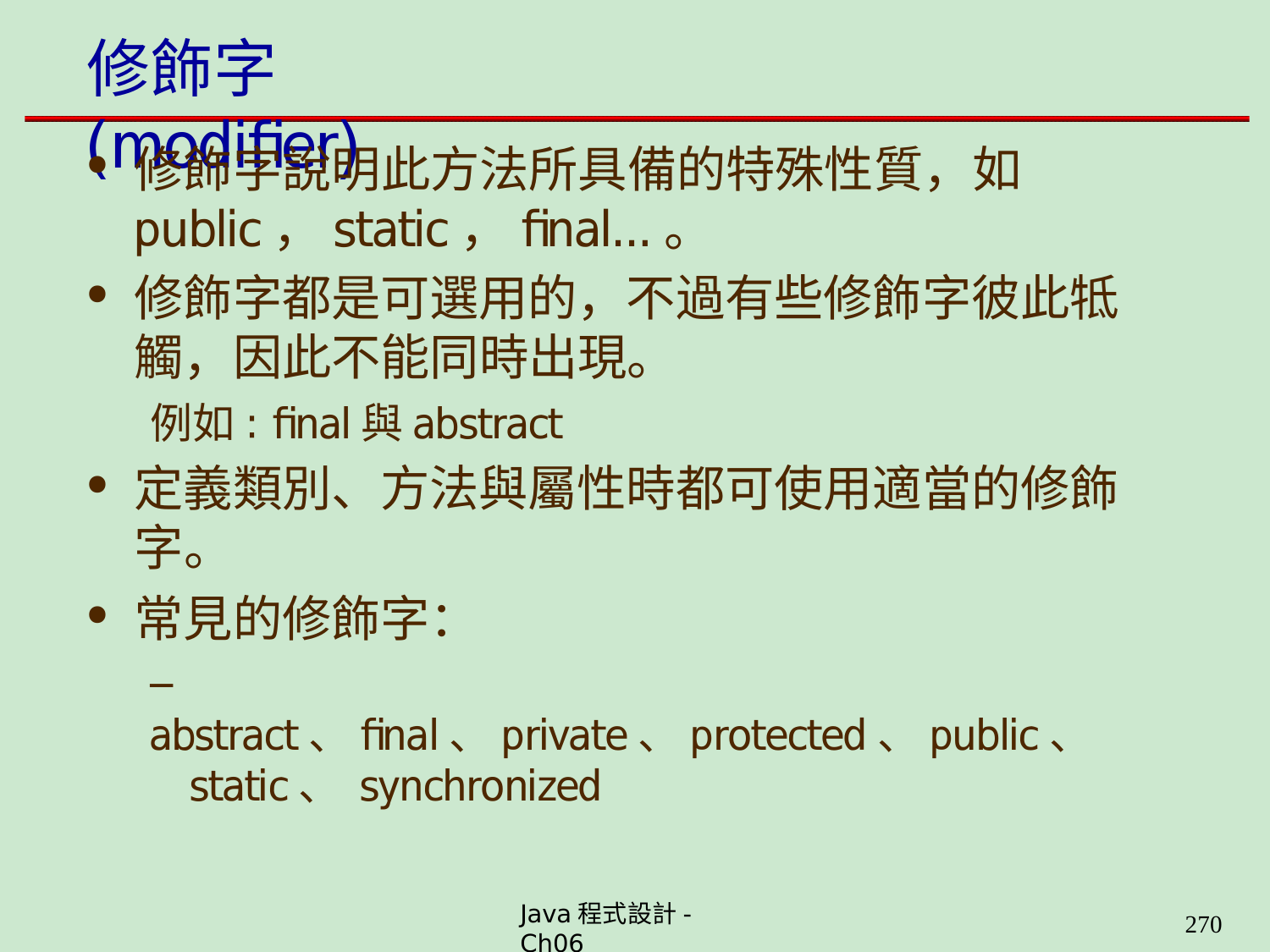

# 修飾字(modifier)
修飾字說明此方法所具備的特殊性質，如
public，static，final…。
修飾字都是可選用的，不過有些修飾字彼此牴 觸，因此不能同時出現。
例如: final與abstract
定義類別、方法與屬性時都可使用適當的修飾 字。
常見的修飾字：
– abstract、final、private、protected、public、
static、 synchronized
Java程式設計-Ch06
270